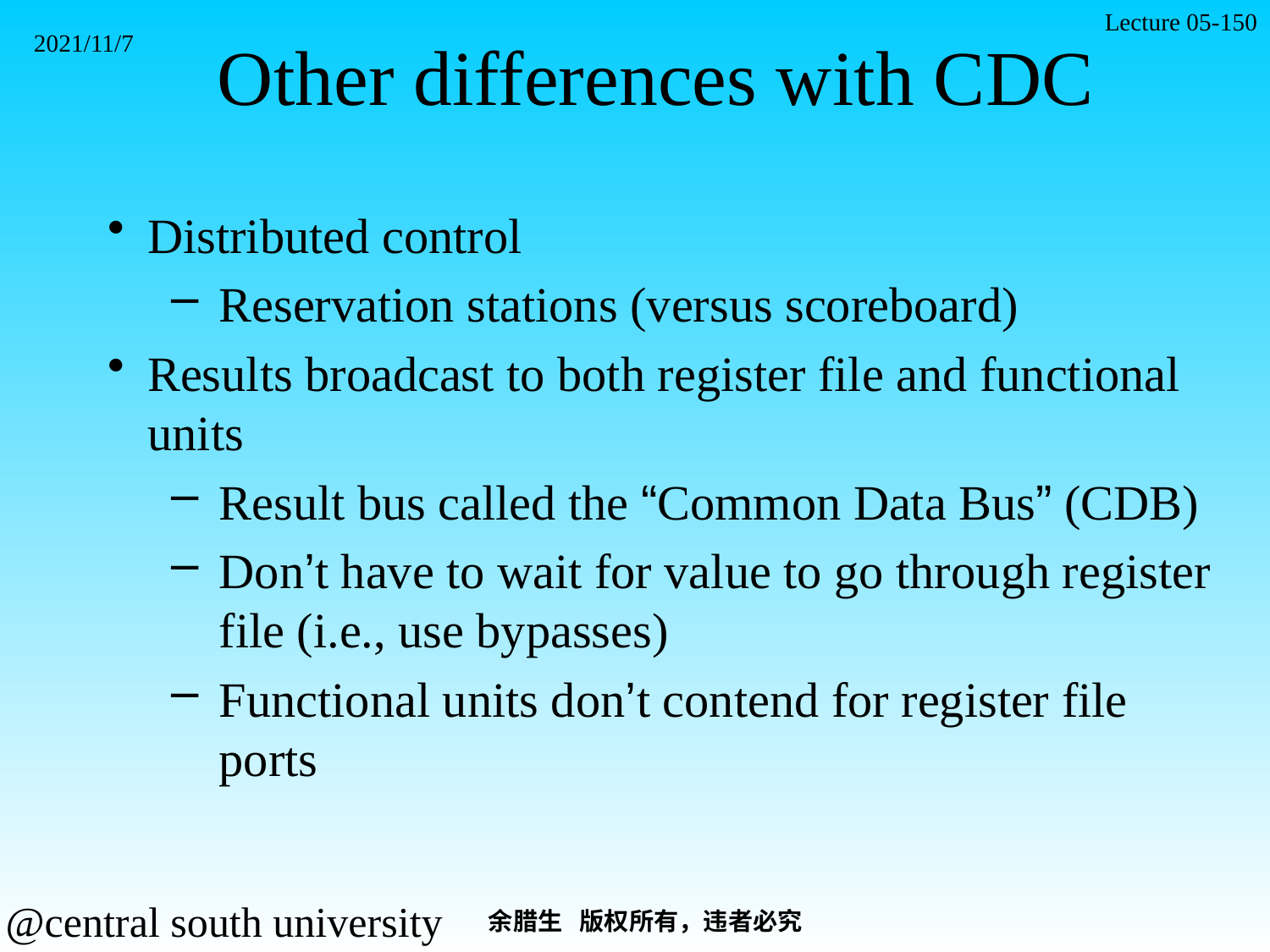

Lecture 05-150
2021/11/7
# Other differences with CDC
Distributed control
Reservation stations (versus scoreboard)
Results broadcast to both register file and functional units
Result bus called the “Common Data Bus” (CDB)
Don’t have to wait for value to go through register file (i.e., use bypasses)
Functional units don’t contend for register file ports
余腊生   版权所有，违者必究